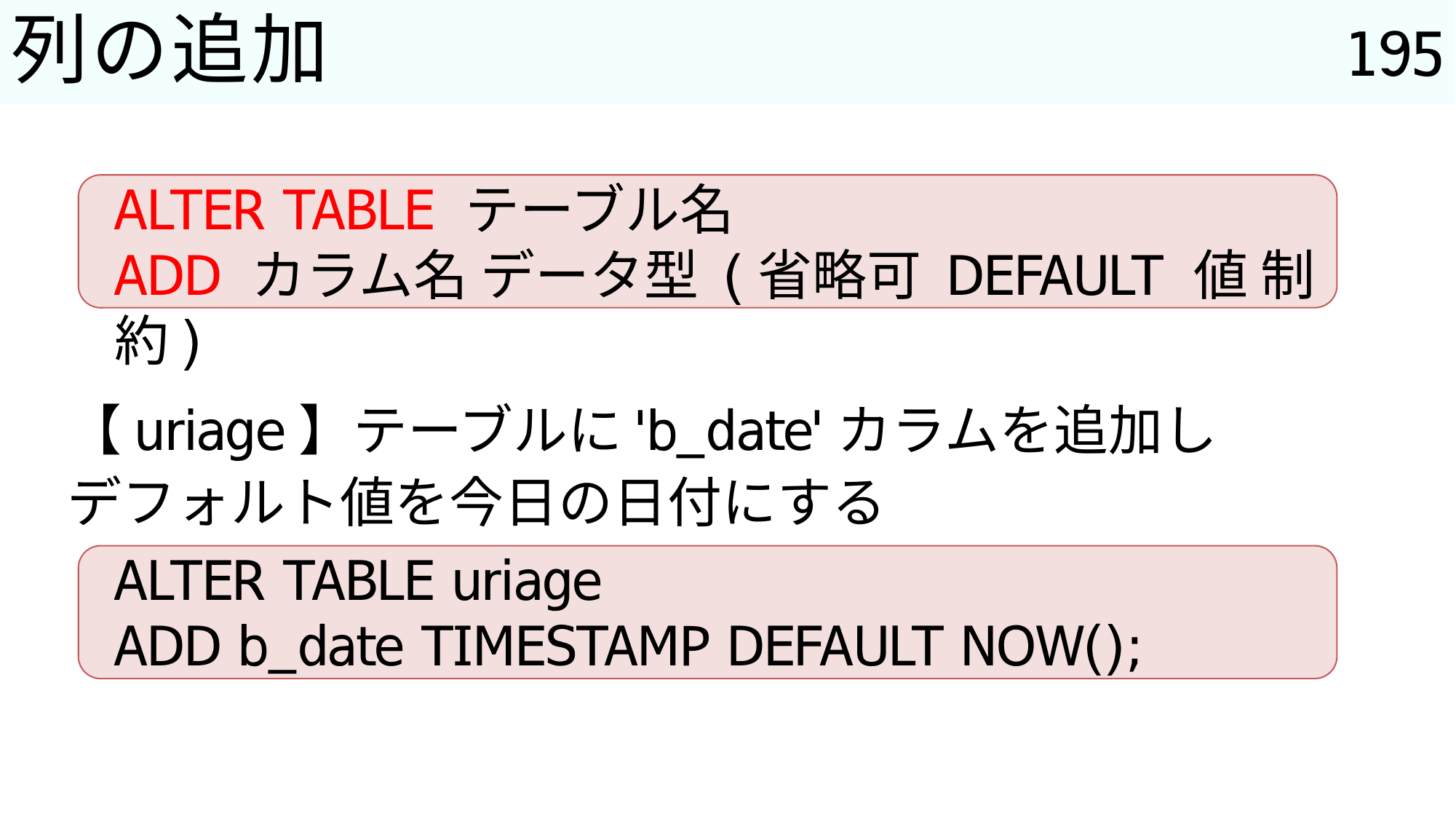

195
# 列の追加
ALTER TABLE テーブル名
ADD カラム名 データ型 (省略可 DEFAULT 値 制約)

【uriage】テーブルに'b_date'カラムを追加し
デフォルト値を今日の日付にする
ALTER TABLE uriage
ADD b_date TIMESTAMP DEFAULT NOW();